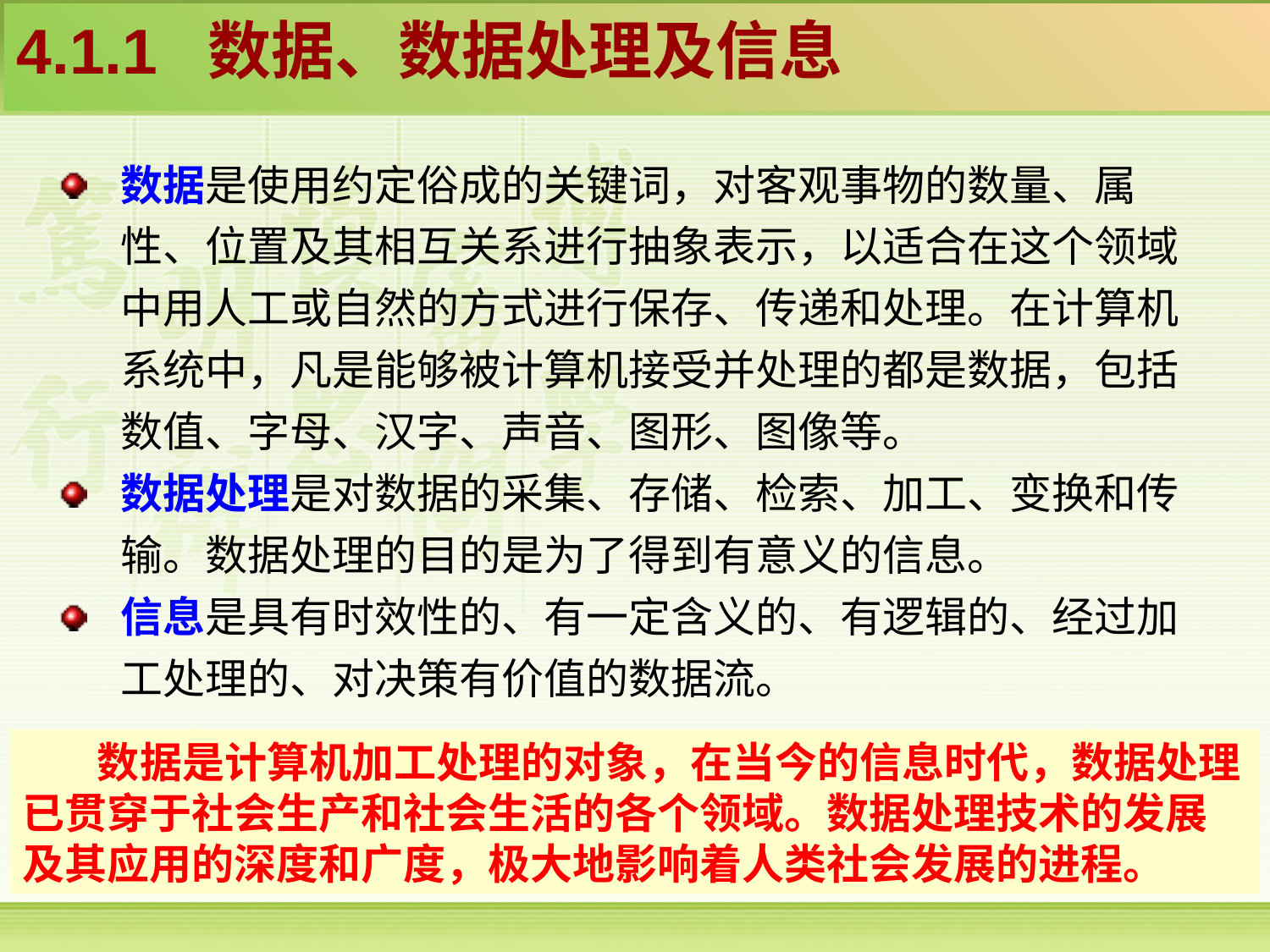

4.1.1  数据、数据处理及信息
数据是使用约定俗成的关键词，对客观事物的数量、属性、位置及其相互关系进行抽象表示，以适合在这个领域中用人工或自然的方式进行保存、传递和处理。在计算机系统中，凡是能够被计算机接受并处理的都是数据，包括数值、字母、汉字、声音、图形、图像等。
数据处理是对数据的采集、存储、检索、加工、变换和传输。数据处理的目的是为了得到有意义的信息。
信息是具有时效性的、有一定含义的、有逻辑的、经过加工处理的、对决策有价值的数据流。
数据是计算机加工处理的对象，在当今的信息时代，数据处理已贯穿于社会生产和社会生活的各个领域。数据处理技术的发展及其应用的深度和广度，极大地影响着人类社会发展的进程。

3